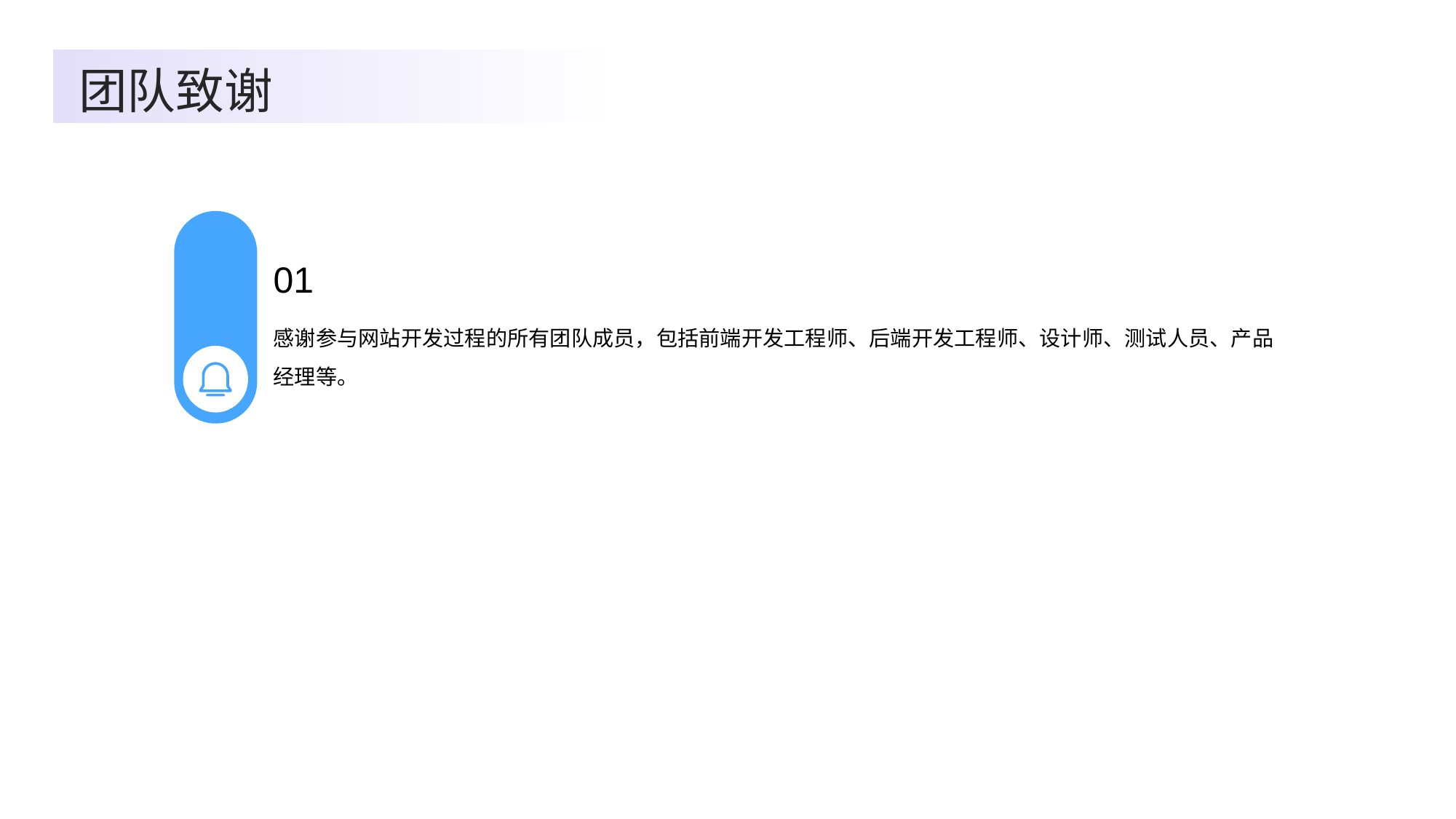

团队致谢

01
感谢参与网站开发过程的所有团队成员，包括前端开发工程师、后端开发工程师、设计师、测试人员、产品经理等。